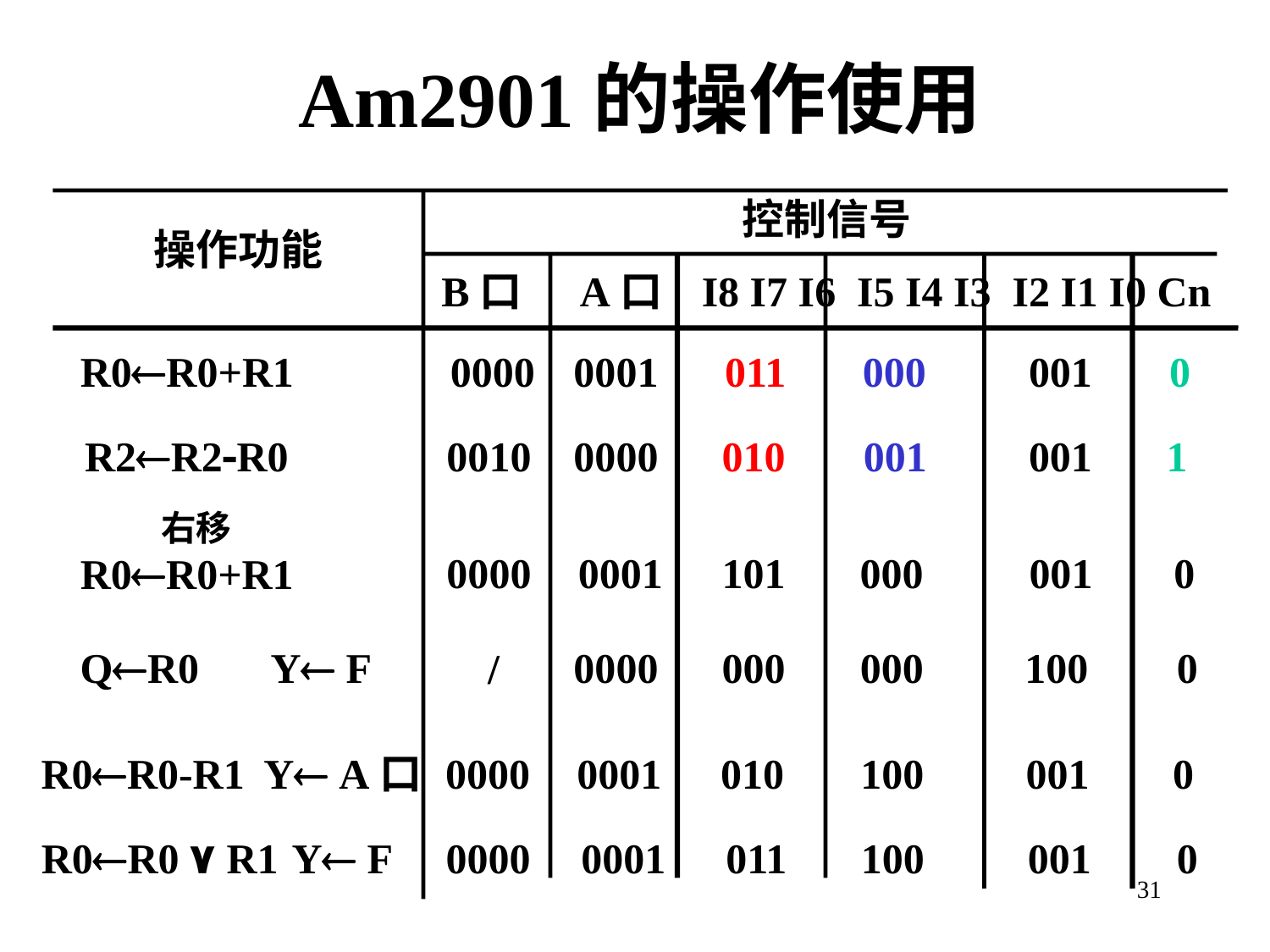

Am2901的操作使用
控制信号
B口     A口   I8 I7 I6  I5 I4 I3  I2 I1 I0 Cn

操作功能

R0←R0+R1
0000
0001
011
000
001
0
R2←R2−R0
0010
0000
010
001
001
1
         右移
R0←R0+R1
0000
0001
101
000
001
0
Q←R0
Y← F
0000
000
000
100
0
/
R0←R0-R1
Y← A口
0000
0001
010
100
001
0
R0←R0 ٧ R1
Y← F
0000
0001
011
100
001
0
31